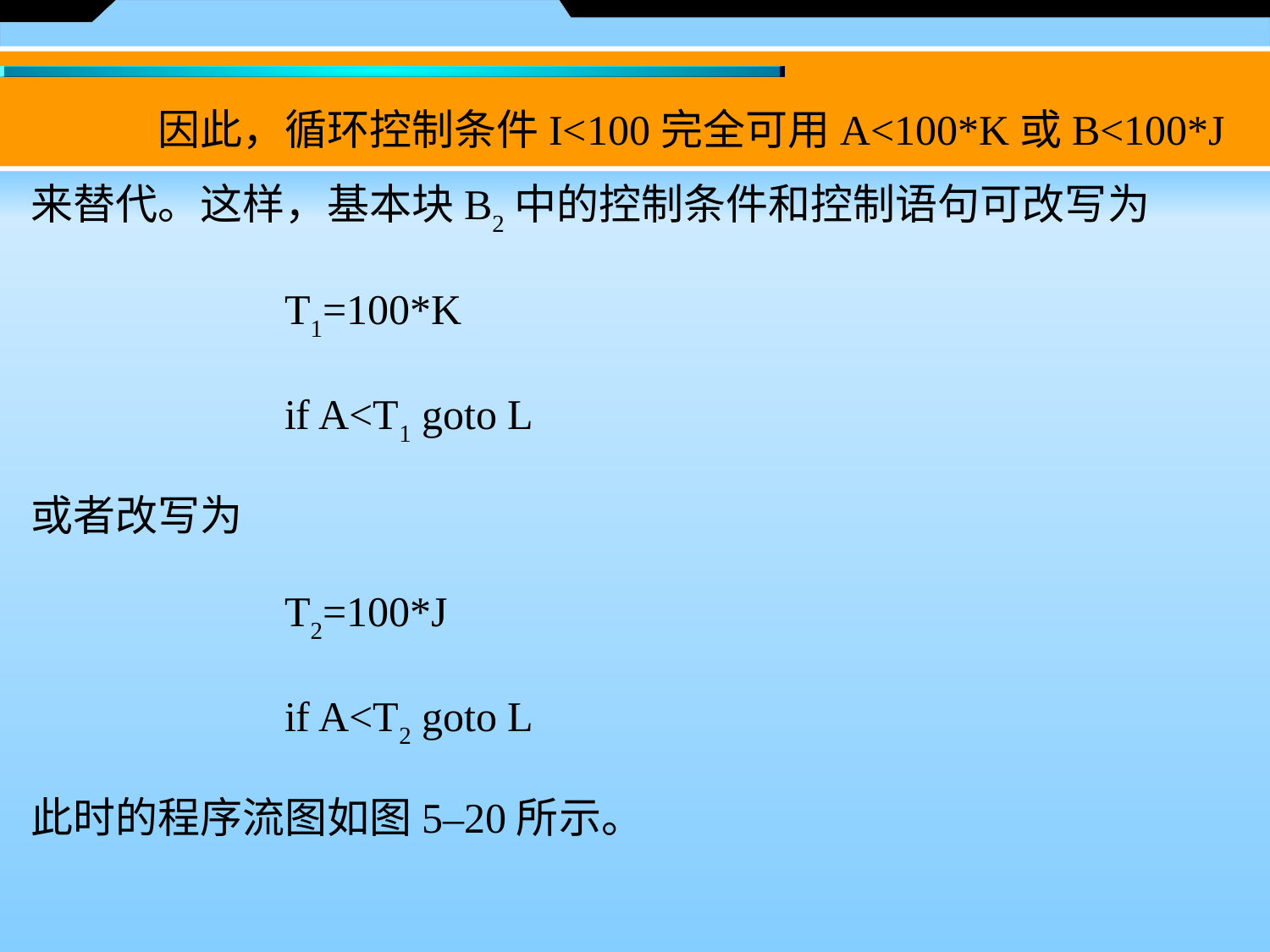

因此，循环控制条件I<100完全可用A<100*K或B<100*J来替代。这样，基本块B2中的控制条件和控制语句可改写为
		T1=100*K
		if A<T1 goto L
或者改写为
		T2=100*J
		if A<T2 goto L
此时的程序流图如图5–20所示。